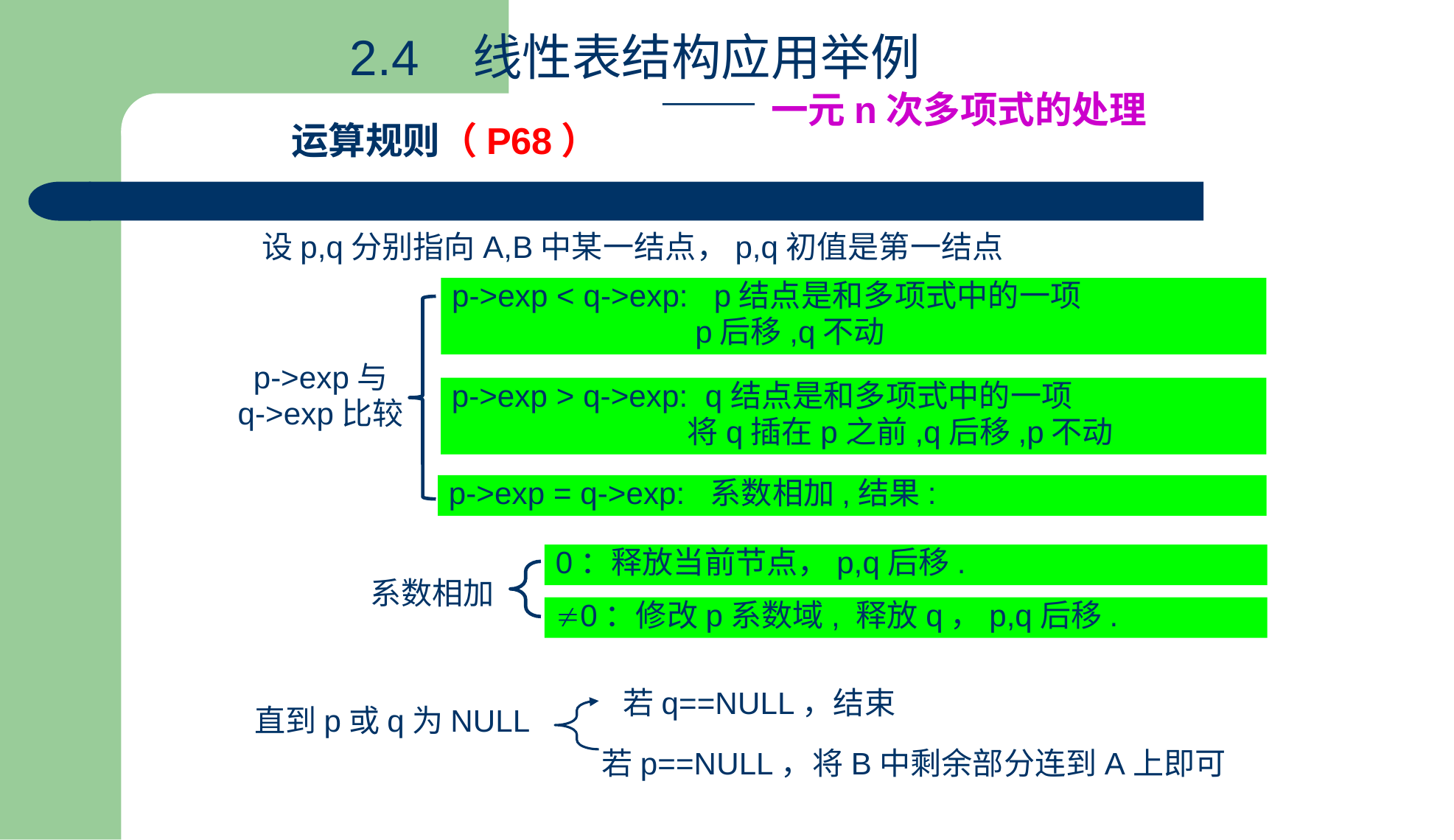

2.4   线性表结构应用举例
                            ——一元n次多项式的处理
运算规则（P68）
设p,q分别指向A,B中某一结点，p,q初值是第一结点
p->exp < q->exp:   p结点是和多项式中的一项
　　　　　　       p后移,q不动
p->exp > q->exp:  q结点是和多项式中的一项
　　　　　　       将q插在p之前,q后移,p不动
p->exp与
q->exp比较
p->exp = q->exp:  系数相加,结果:
0：释放当前节点，p,q后移.

≠0：修改p系数域, 释放q，p,q后移.

系数相加
 若q==NULL，结束

直到p或q为NULL
若p==NULL，将B中剩余部分连到A上即可